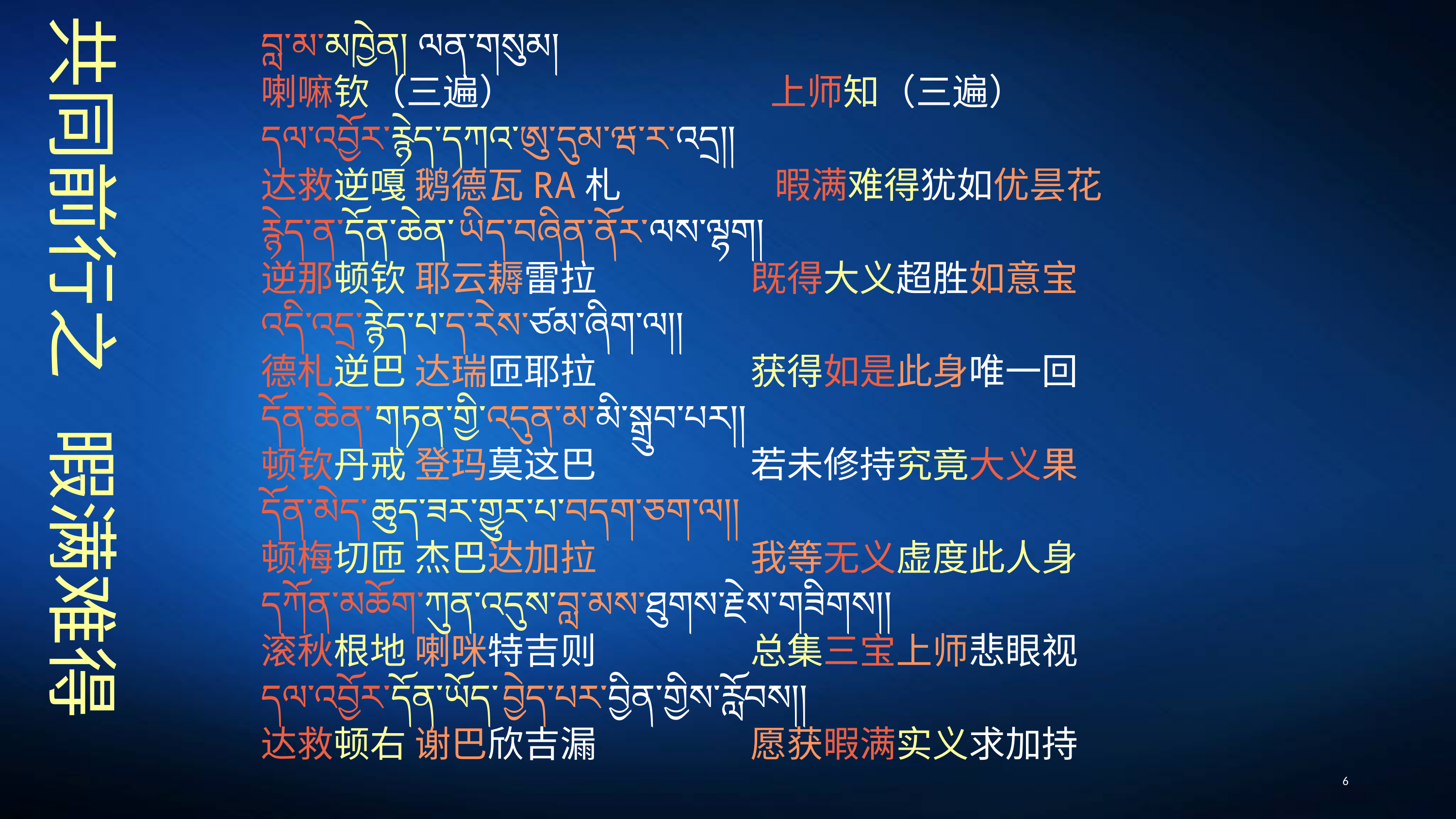

བླ་མ་མཁྱེན། ལན་གསུམ།
喇嘛钦（三遍）　　　　　　　上师知（三遍）
དལ་འབྱོར་རྙེད་དཀའ་ཨུ་དུམ་ཝ་ར་འདྲ།།
达救逆嘎 鹅德瓦RA札　　　　 暇满难得犹如优昙花
རྙེད་ན་དོན་ཆེན་ཡིད་བཞིན་ནོར་ལས་ལྷག།
逆那顿钦 耶云耨雷拉　　　　 既得大义超胜如意宝
འདི་འདྲ་རྙེད་པ་ད་རེས་ཙམ་ཞིག་ལ།།
德札逆巴 达瑞匝耶拉　　　　 获得如是此身唯一回
དོན་ཆེན་གཏན་གྱི་འདུན་མ་མི་སྒྲུབ་པར།།
顿钦丹戒 登玛莫这巴　　　　 若未修持究竟大义果
དོན་མེད་ཆུད་ཟར་གྱུར་པ་བདག་ཅག་ལ།།
顿梅切匝 杰巴达加拉　　　　 我等无义虚度此人身
དཀོན་མཆོག་ཀུན་འདུས་བླ་མས་ཐུགས་རྗེས་གཟིགས།།
滚秋根地 喇咪特吉则　　　　 总集三宝上师悲眼视
དལ་འབྱོར་དོན་ཡོད་བྱེད་པར་བྱིན་གྱིས་རློབས།།
达救顿右 谢巴欣吉漏　　　　 愿获暇满实义求加持
# 共同前行之   暇满难得
6